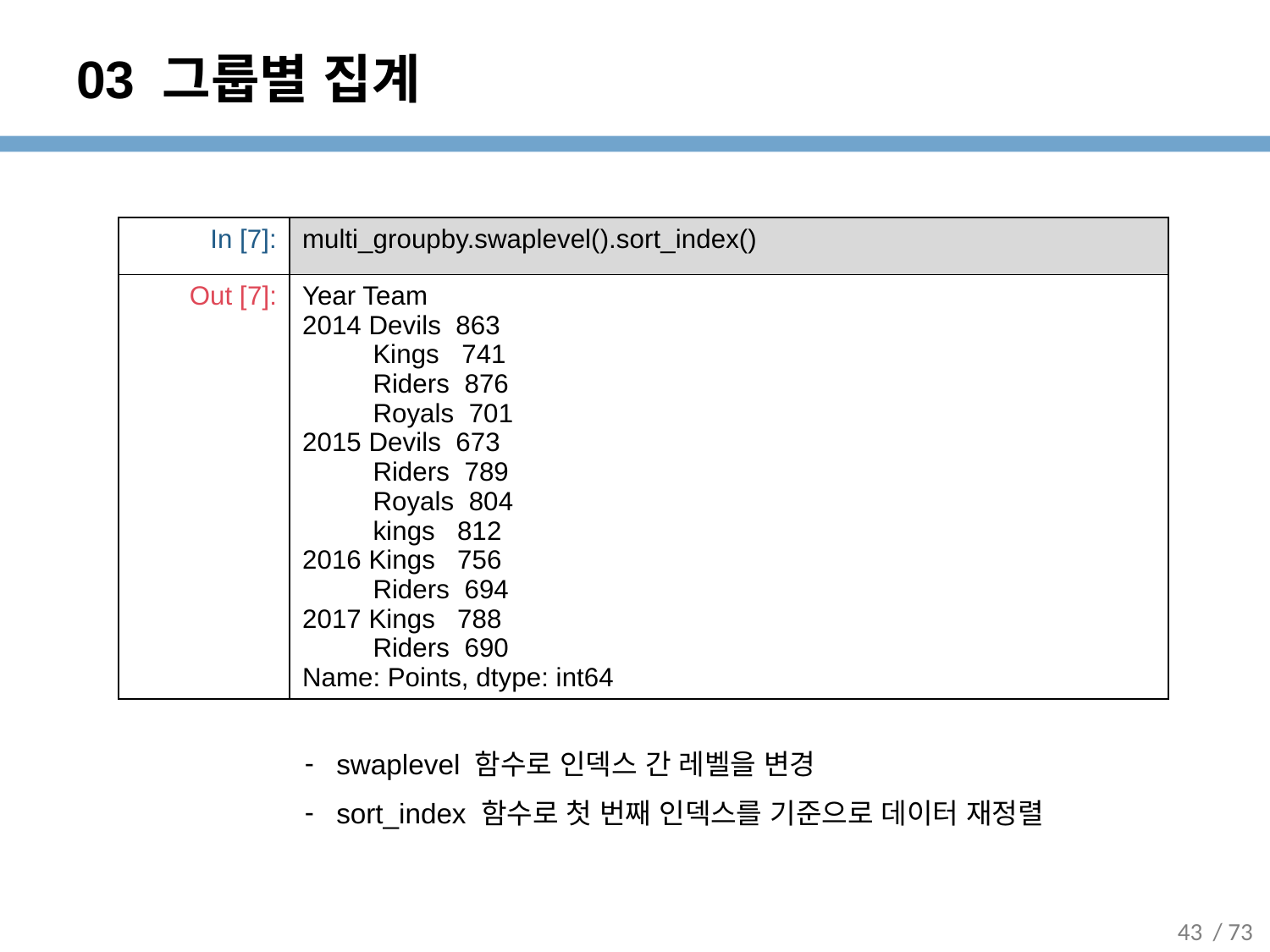

# 03 그룹별 집계
| In [7]: | multi\_groupby.swaplevel().sort\_index() |
| --- | --- |
| Out [7]: | Year Team 2014 Devils 863 Kings 741 Riders 876 Royals 701 2015 Devils 673 Riders 789 Royals 804 kings 812 2016 Kings 756 Riders 694 2017 Kings 788 Riders 690 Name: Points, dtype: int64 |
swaplevel 함수로 인덱스 간 레벨을 변경
sort_index 함수로 첫 번째 인덱스를 기준으로 데이터 재정렬
43
/ 73